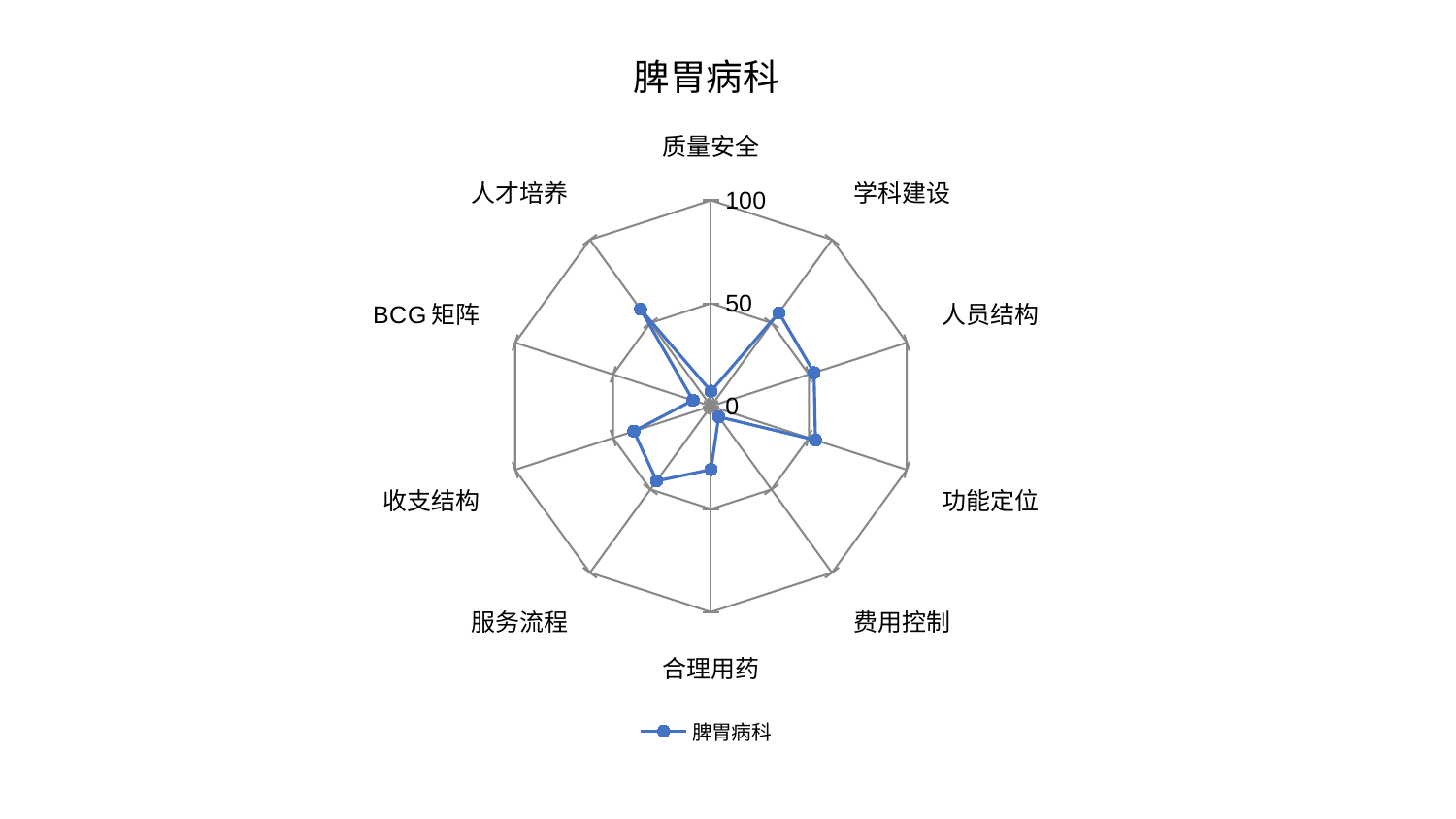

### Chart: 脾胃病科

| Category | 脾胃病科 |
|---|---|
| 质量安全 | 7.246004471550745 |
| 学科建设 | 56.14736231991407 |
| 人员结构 | 52.65761470788005 |
| 功能定位 | 53.37450431354473 |
| 费用控制 | 6.405437445144388 |
| 合理用药 | 30.778545199318458 |
| 服务流程 | 44.92620465670724 |
| 收支结构 | 39.406028243418625 |
| BCG矩阵 | 9.20097843484877 |
| 人才培养 | 58.255093468602404 |
134